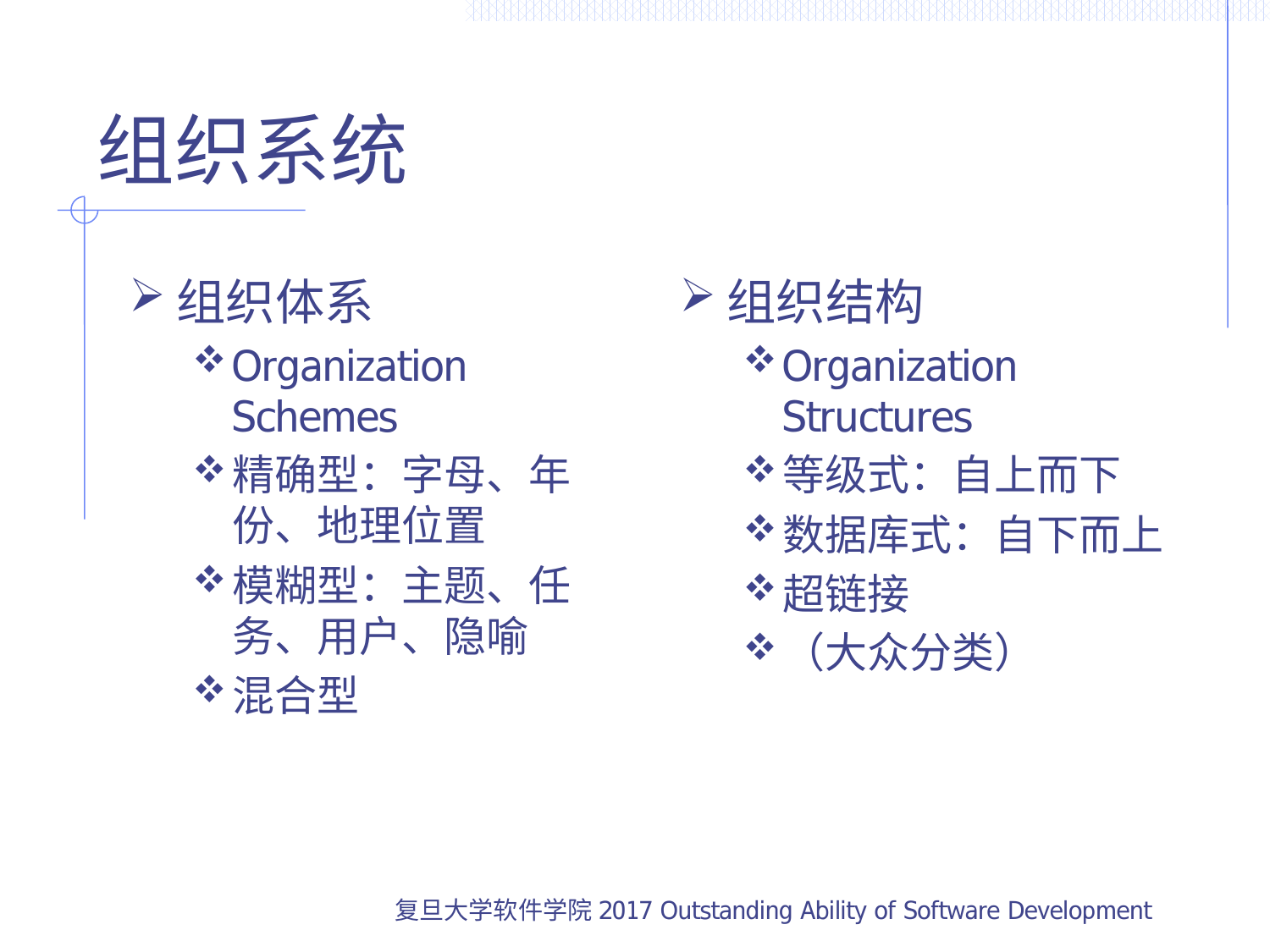

# 组织系统
组织体系
Organization Schemes
精确型：字母、年份、地理位置
模糊型：主题、任务、用户、隐喻
混合型
组织结构
Organization Structures
等级式：自上而下
数据库式：自下而上
超链接
（大众分类）